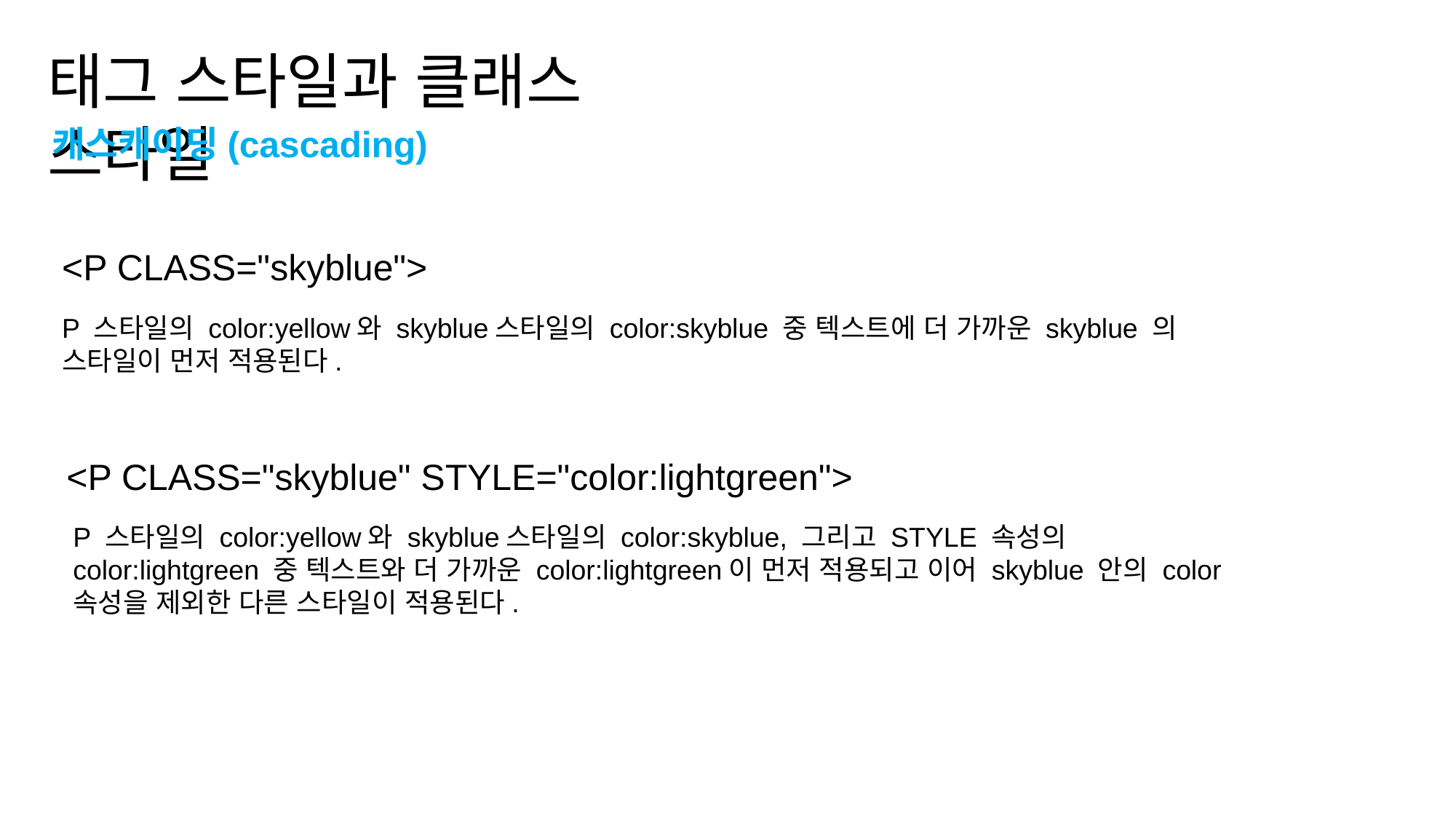

태그 스타일과 클래스 스타일
캐스캐이딩(cascading)
<P CLASS="skyblue">
P 스타일의 color:yellow와 skyblue스타일의 color:skyblue 중 텍스트에 더 가까운 skyblue 의 스타일이 먼저 적용된다.
<P CLASS="skyblue" STYLE="color:lightgreen">
P 스타일의 color:yellow와 skyblue스타일의 color:skyblue, 그리고 STYLE 속성의 color:lightgreen 중 텍스트와 더 가까운 color:lightgreen이 먼저 적용되고 이어 skyblue 안의 color 속성을 제외한 다른 스타일이 적용된다.